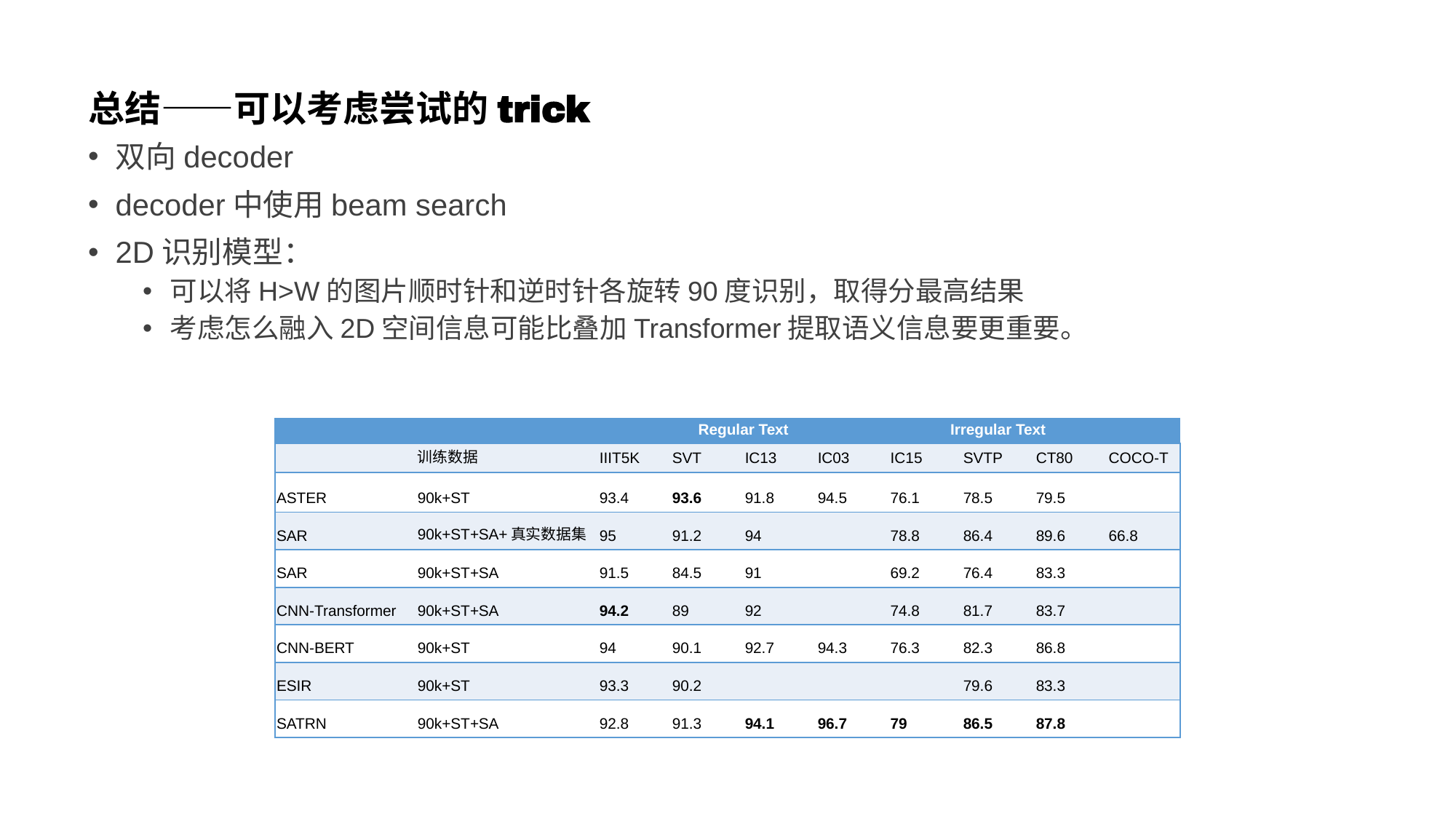

# 总结——可以考虑尝试的trick
双向decoder
decoder中使用beam search
2D识别模型：
可以将H>W的图片顺时针和逆时针各旋转90度识别，取得分最高结果
考虑怎么融入2D空间信息可能比叠加Transformer提取语义信息要更重要。

|  |  | Regular Text |  |  |  | Irregular Text |  |  |  |
| --- | --- | --- | --- | --- | --- | --- | --- | --- | --- |
|  | 训练数据 | IIIT5K | SVT | IC13 | IC03 | IC15 | SVTP | CT80 | COCO-T |
| ASTER | 90k+ST | 93.4 | 93.6 | 91.8 | 94.5 | 76.1 | 78.5 | 79.5 |  |
| SAR | 90k+ST+SA+真实数据集 | 95 | 91.2 | 94 |  | 78.8 | 86.4 | 89.6 | 66.8 |
| SAR | 90k+ST+SA | 91.5 | 84.5 | 91 |  | 69.2 | 76.4 | 83.3 |  |
| CNN-Transformer | 90k+ST+SA | 94.2 | 89 | 92 |  | 74.8 | 81.7 | 83.7 |  |
| CNN-BERT | 90k+ST | 94 | 90.1 | 92.7 | 94.3 | 76.3 | 82.3 | 86.8 |  |
| ESIR | 90k+ST | 93.3 | 90.2 |  |  |  | 79.6 | 83.3 |  |
| SATRN | 90k+ST+SA | 92.8 | 91.3 | 94.1 | 96.7 | 79 | 86.5 | 87.8 |  |